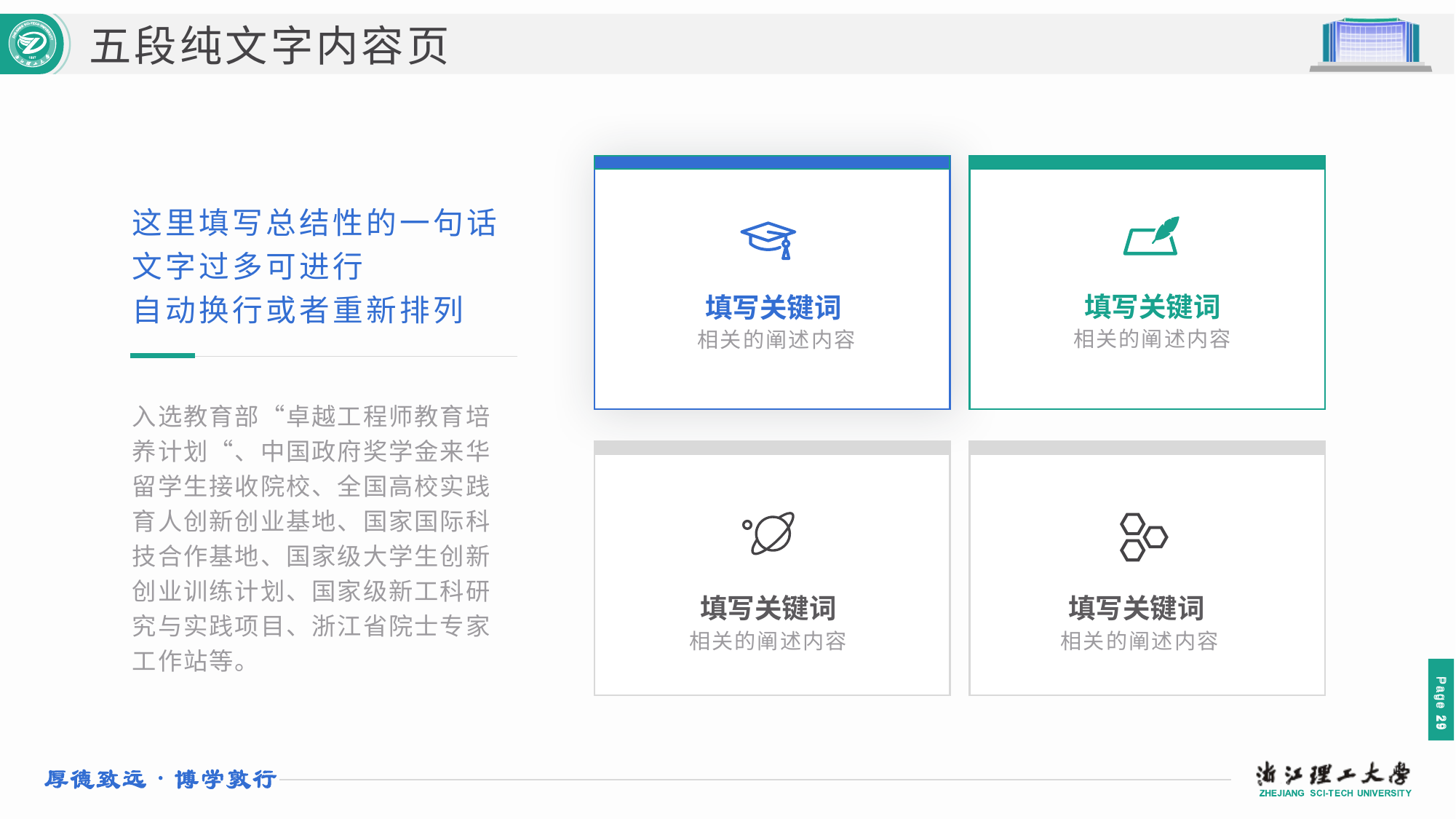

五段纯文字内容页

这里填写总结性的一句话
文字过多可进行
自动换行或者重新排列

填写关键词
填写关键词
相关的阐述内容
相关的阐述内容
入选教育部“卓越工程师教育培养计划“、中国政府奖学金来华留学生接收院校、全国高校实践育人创新创业基地、国家国际科技合作基地、国家级大学生创新创业训练计划、国家级新工科研究与实践项目、浙江省院士专家工作站等。

填写关键词
填写关键词
相关的阐述内容
相关的阐述内容
  Page 29